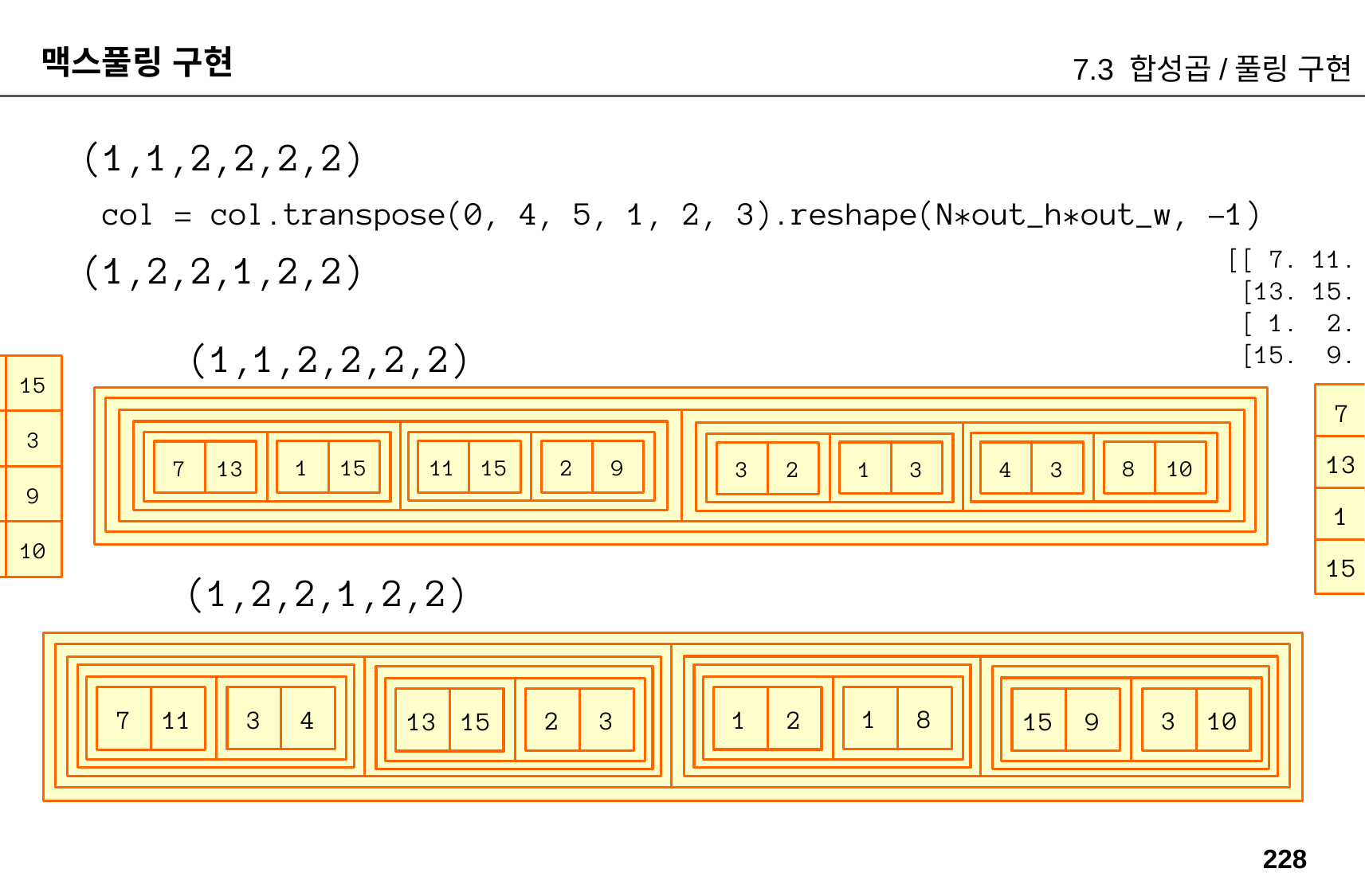

맥스풀링 구현
7.3 합성곱/풀링 구현
(1,1,2,2,2,2)
     col = col.transpose(0, 4, 5, 1, 2, 3).reshape(N*out_h*out_w, -1)
[[ 7. 11.  3.  4.]
 [13. 15.  2.  3.]
 [ 1.  2.  1.  8.]
 [15.  9.  3. 10.]]
(1,2,2,1,2,2)
(1,1,2,2,2,2)
7
11
13
15

7
11
3
4

3
4
2
3

13
15
2
3
2
9
1
15
11
15
7
13
8
10
1
3
4
3
3
2
1
2
15
9
1
2
1
8
1
8
3
10
15
9
13
10
(1,2,2,1,2,2)

1
8
3
4
1
2
7
11
3
10
2
3
15
9
13
15